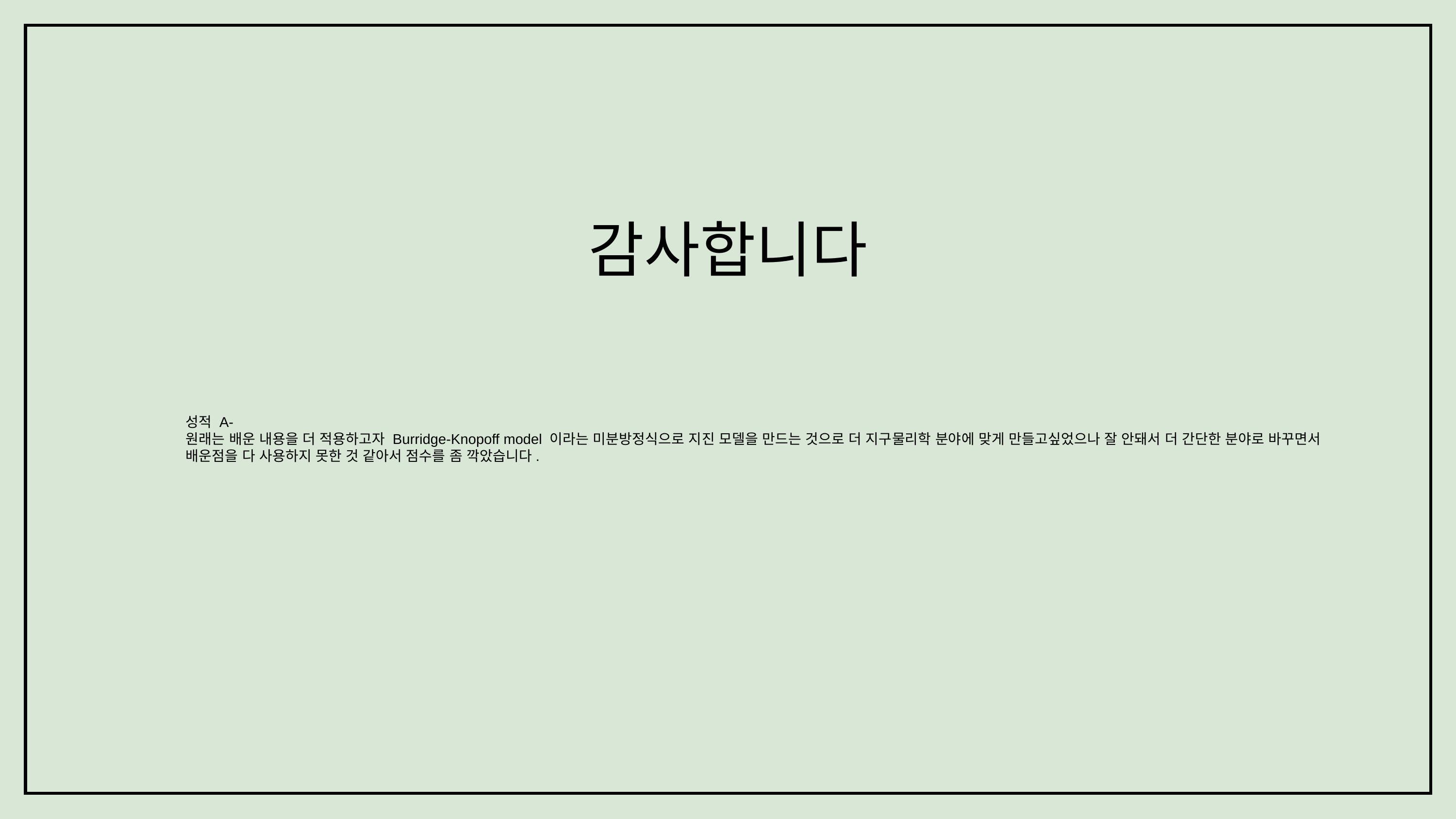

감사합니다

성적 A-
원래는 배운 내용을 더 적용하고자 Burridge-Knopoff model 이라는 미분방정식으로 지진 모델을 만드는 것으로 더 지구물리학 분야에 맞게 만들고싶었으나 잘 안돼서 더 간단한 분야로 바꾸면서 배운점을 다 사용하지 못한 것 같아서 점수를 좀 깍았습니다.